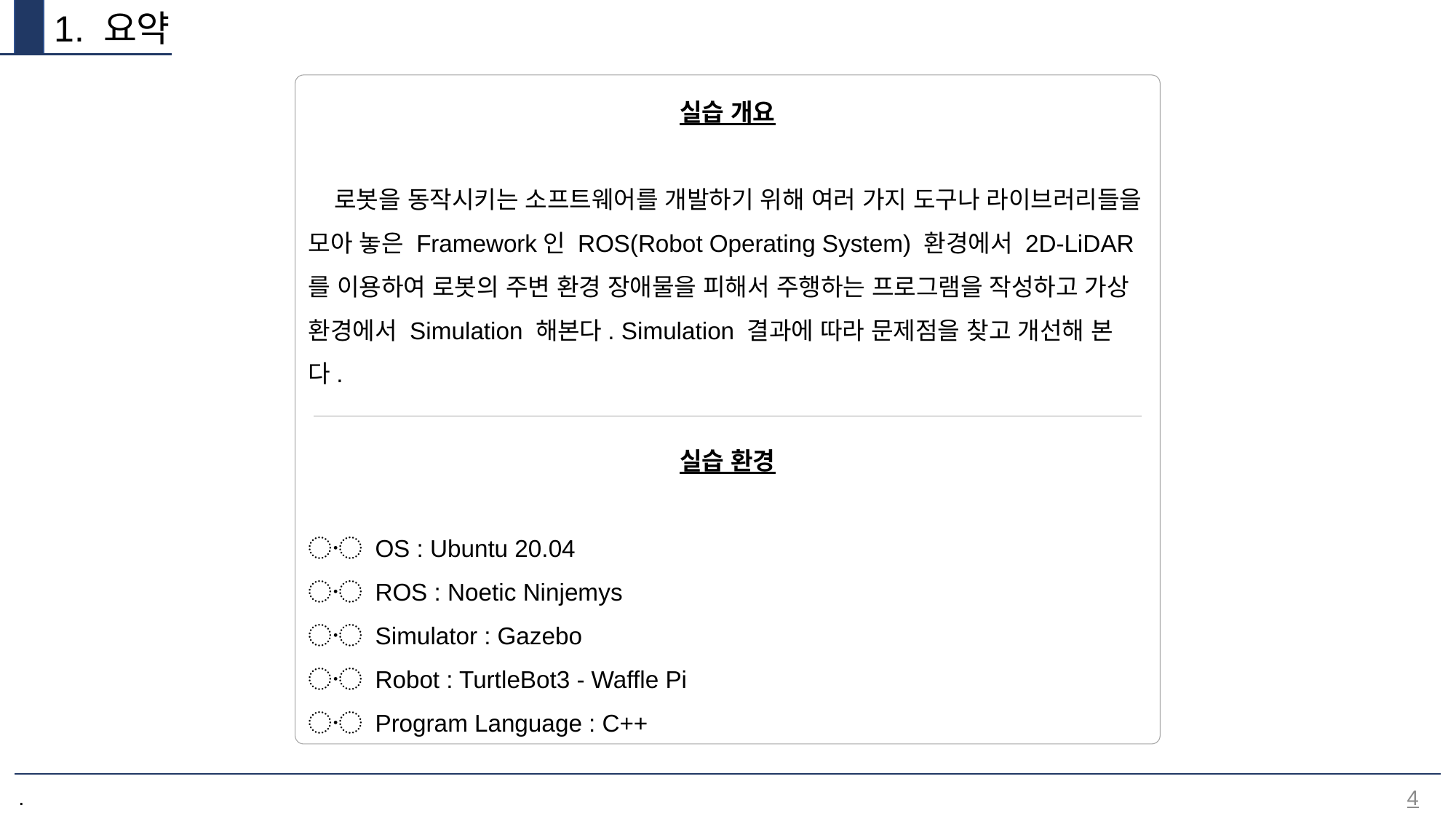

1. 요약
실습 개요

   로봇을 동작시키는 소프트웨어를 개발하기 위해 여러 가지 도구나 라이브러리들을 모아 놓은 Framework인 ROS(Robot Operating System) 환경에서 2D-LiDAR를 이용하여 로봇의 주변 환경 장애물을 피해서 주행하는 프로그램을 작성하고 가상 환경에서 Simulation 해본다. Simulation 결과에 따라 문제점을 찾고 개선해 본다.

실습 환경

〮 OS : Ubuntu 20.04
〮 ROS : Noetic Ninjemys
〮 Simulator : Gazebo
〮 Robot : TurtleBot3 - Waffle Pi
〮 Program Language : C++
4
.